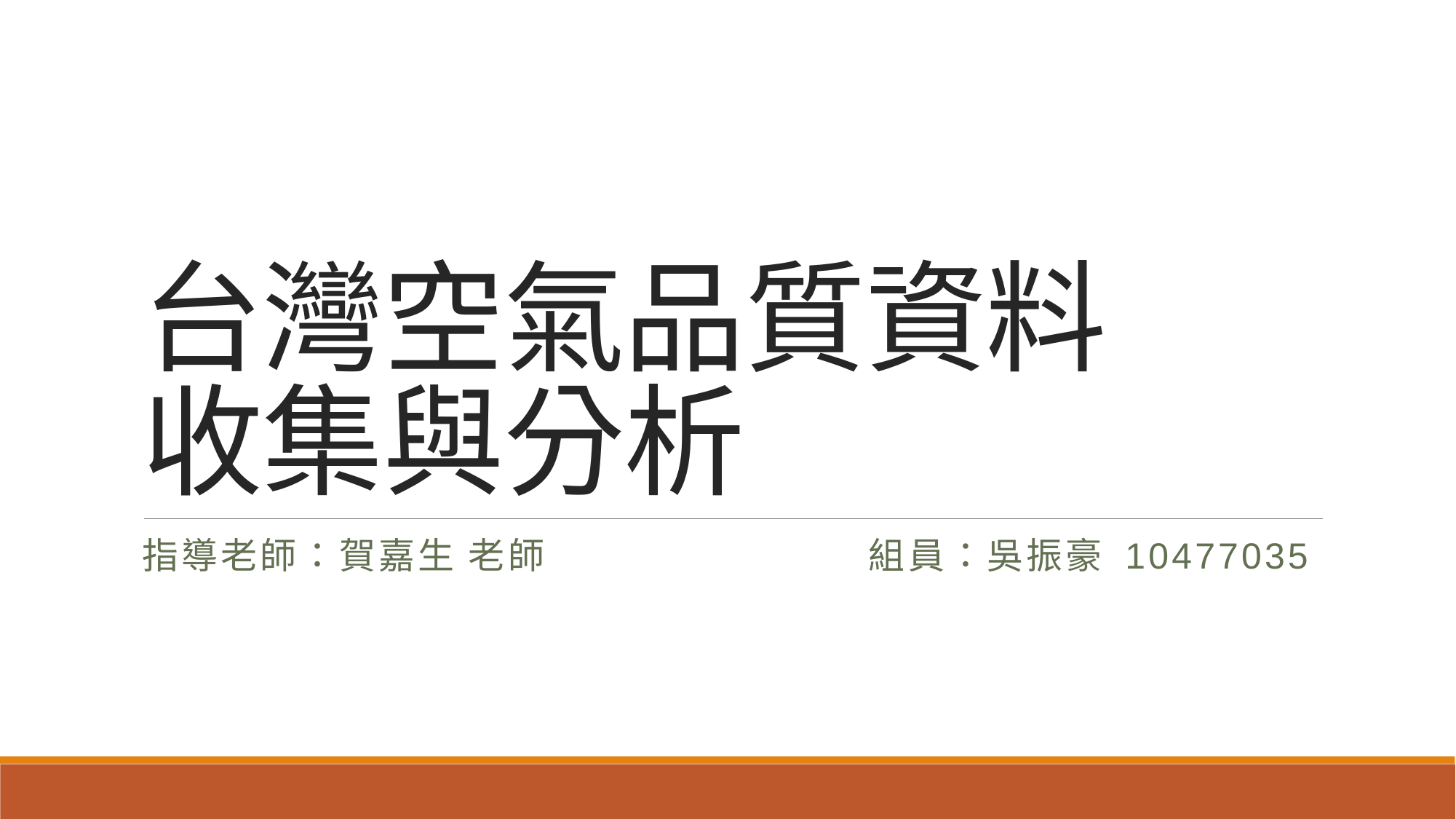

# 台灣空氣品質資料 收集與分析
指導老師：賀嘉生 老師
組員：吳振豪 10477035